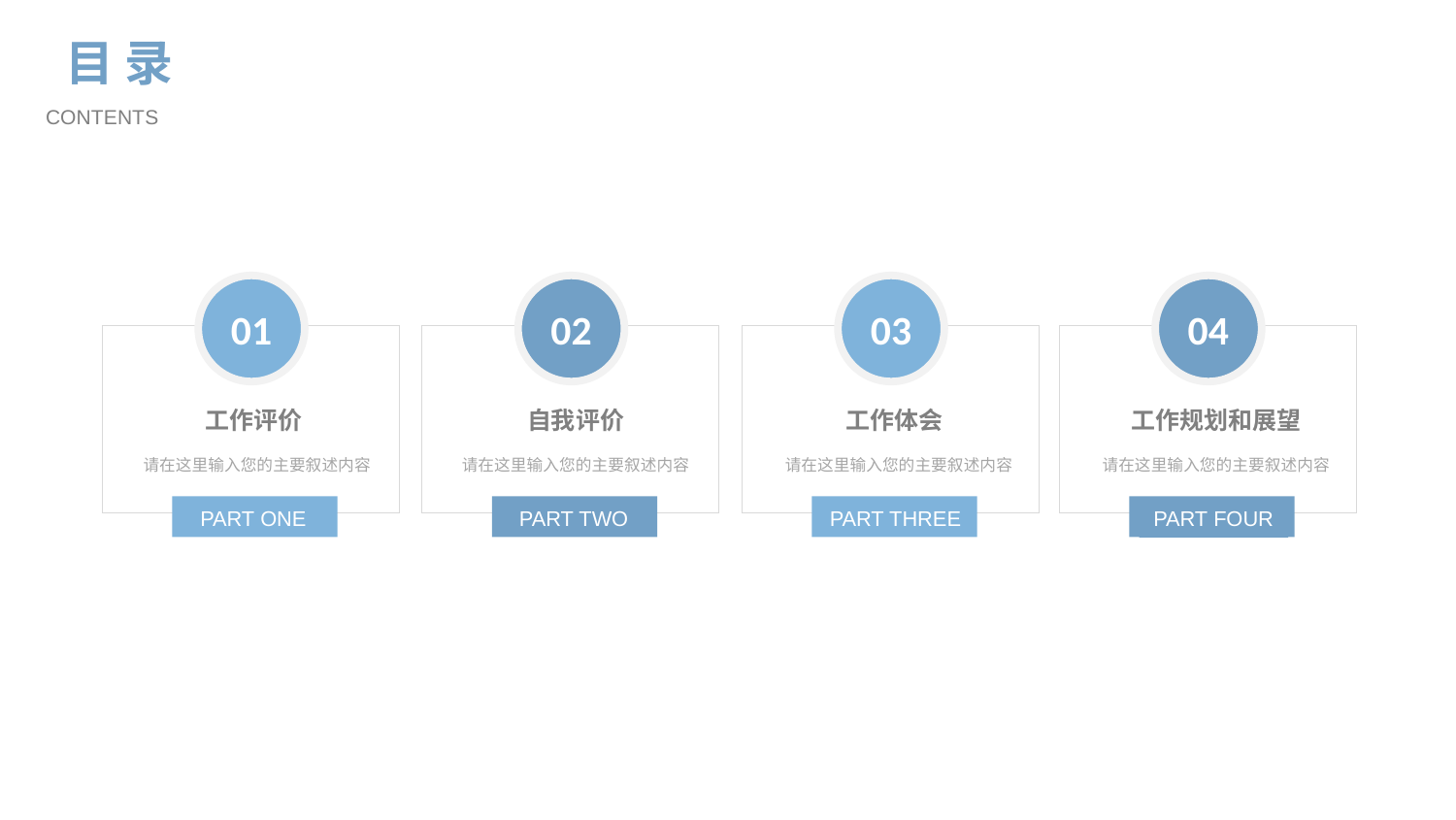

目 录
CONTENTS
01
02
03
04

工作评价
自我评价
工作体会
工作规划和展望
请在这里输入您的主要叙述内容
请在这里输入您的主要叙述内容
请在这里输入您的主要叙述内容
请在这里输入您的主要叙述内容

PART ONE
PART TWO
PART THREE
PART FOUR